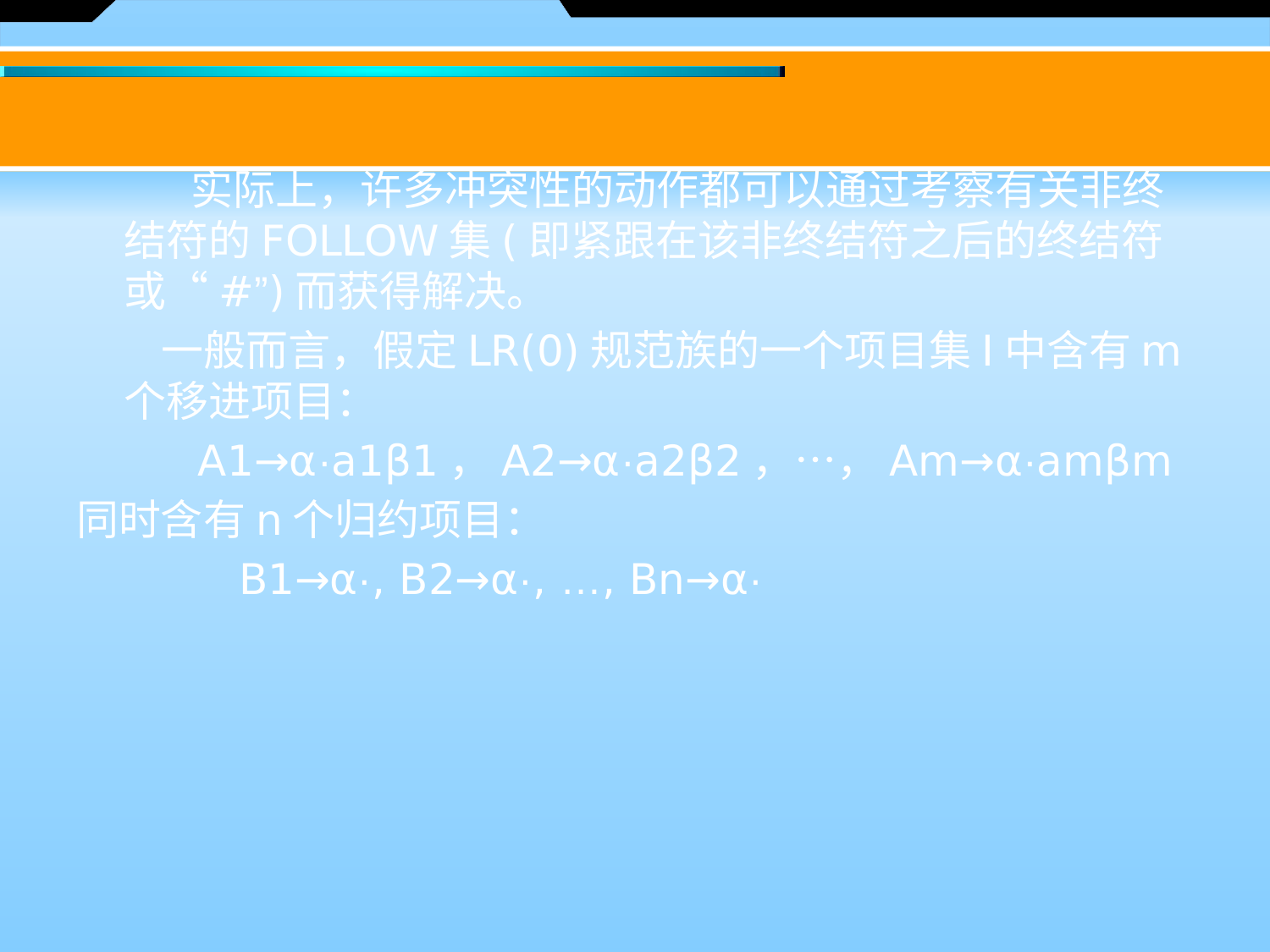

实际上，许多冲突性的动作都可以通过考察有关非终结符的FOLLOW集(即紧跟在该非终结符之后的终结符或“#”)而获得解决。
　　一般而言，假定LR(0)规范族的一个项目集I中含有m个移进项目：
         A1→α·a1β1，A2→α·a2β2，…，Am→α·amβm
同时含有n个归约项目：
            B1→α·, B2→α·, …, Bn→α·